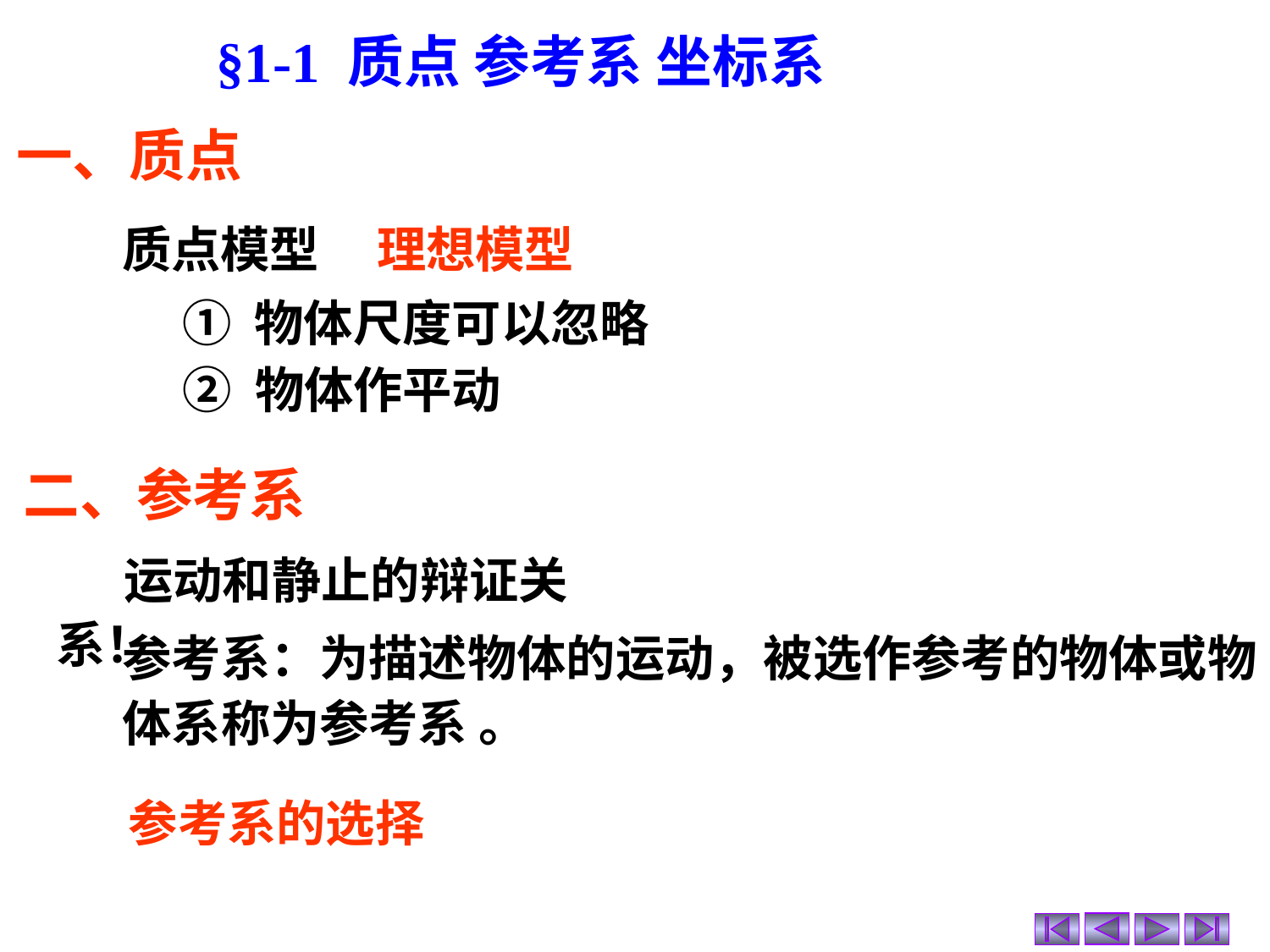

§1-1 质点 参考系 坐标系
一、质点
质点模型
理想模型

① 物体尺度可以忽略
② 物体作平动
二、参考系
     运动和静止的辩证关系！
参考系：为描述物体的运动，被选作参考的物体或物体系称为参考系 。
参考系的选择
10